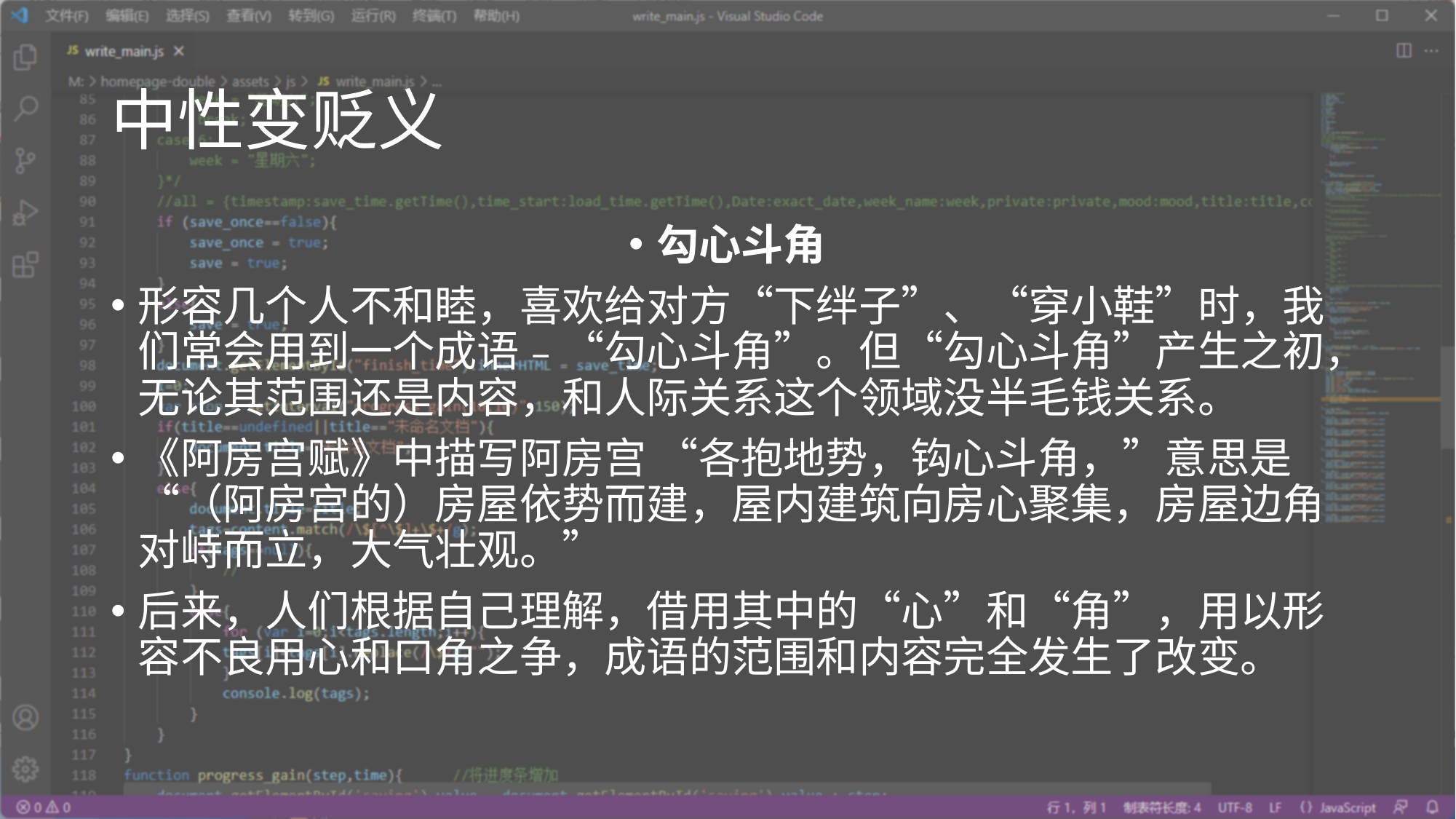

# 中性变贬义
勾心斗角
形容几个人不和睦，喜欢给对方“下绊子”、“穿小鞋”时，我们常会用到一个成语﹣“勾心斗角”。但“勾心斗角”产生之初，无论其范围还是内容，和人际关系这个领域没半毛钱关系。
《阿房宫赋》中描写阿房宫 “各抱地势，钩心斗角，”意思是“（阿房宫的）房屋依势而建，屋内建筑向房心聚集，房屋边角对峙而立，大气壮观。”
后来，人们根据自己理解，借用其中的“心”和“角”，用以形容不良用心和口角之争，成语的范围和内容完全发生了改变。